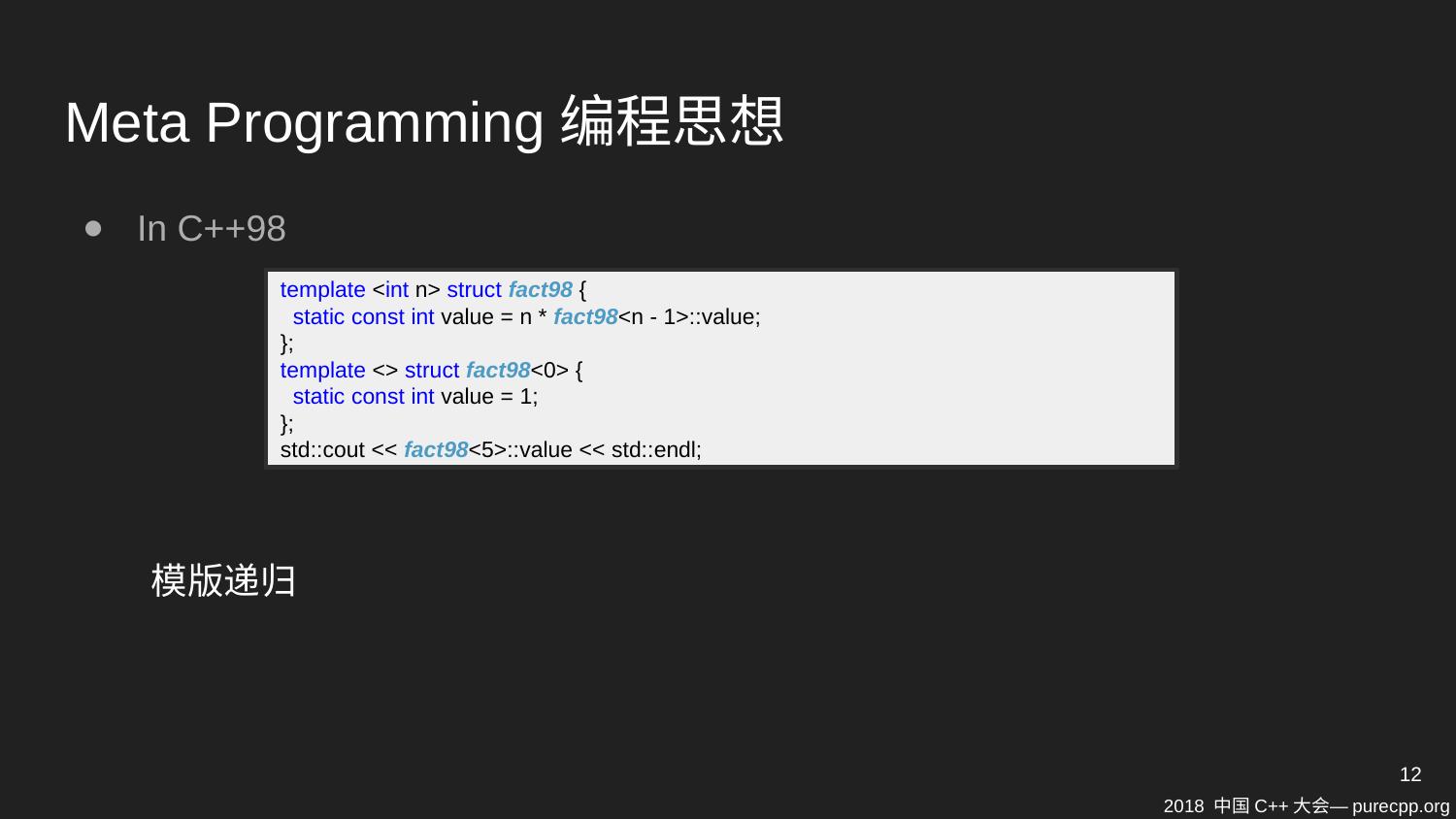

# Meta Programming编程思想
In C++98
template <int n> struct fact98 {
  static const int value = n * fact98<n - 1>::value;
};
template <> struct fact98<0> {
  static const int value = 1;
};
std::cout << fact98<5>::value << std::endl;
模版递归
12